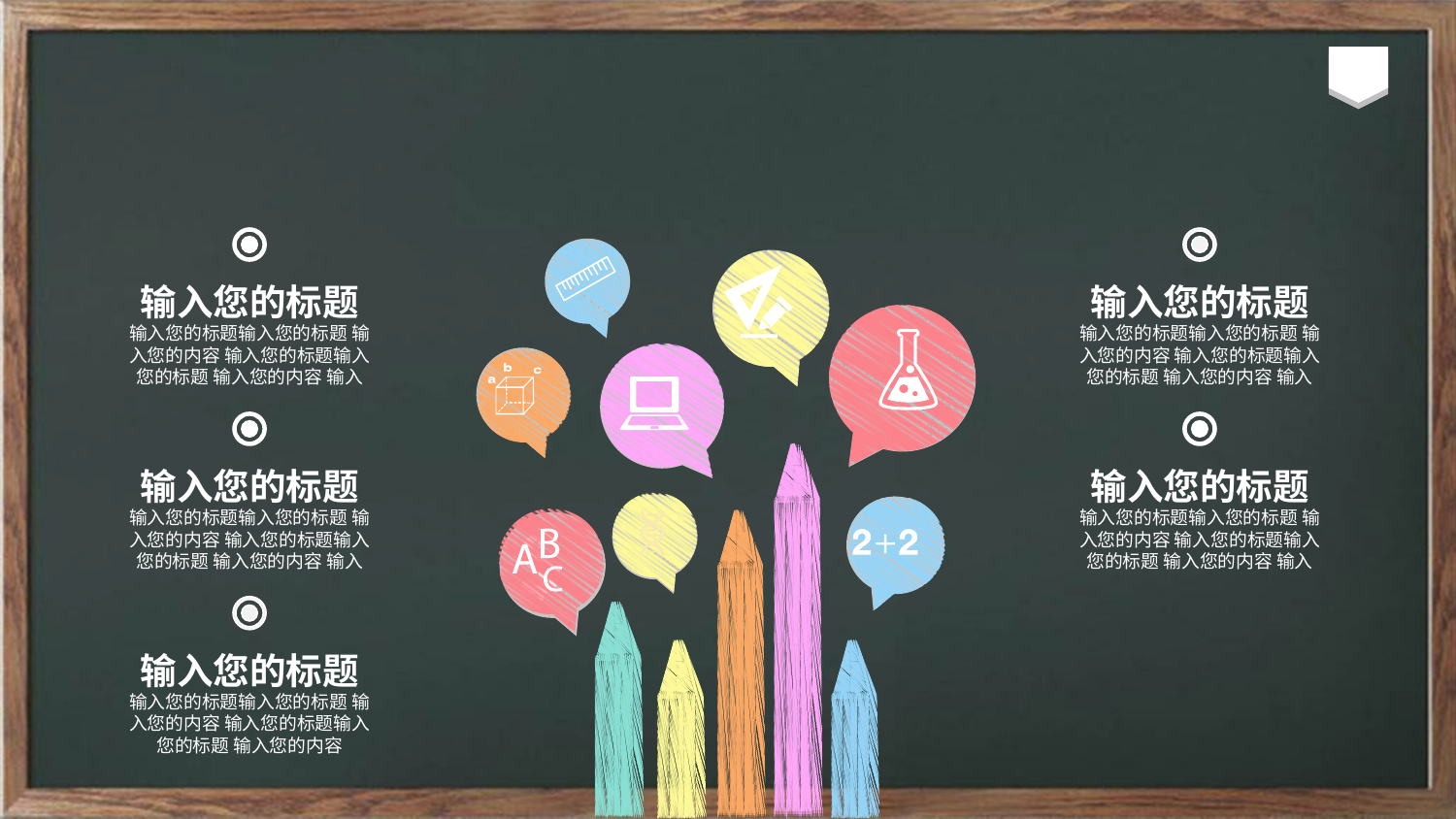

40

输入您的标题
输入您的标题输入您的标题 输入您的内容 输入您的标题输入您的标题 输入您的内容 输入
输入您的标题
输入您的标题输入您的标题 输入您的内容 输入您的标题输入您的标题 输入您的内容 输入

输入您的标题
输入您的标题输入您的标题 输入您的内容 输入您的标题输入您的标题 输入您的内容 输入
输入您的标题
输入您的标题输入您的标题 输入您的内容 输入您的标题输入您的标题 输入您的内容 输入

输入您的标题
输入您的标题输入您的标题 输入您的内容 输入您的标题输入您的标题 输入您的内容